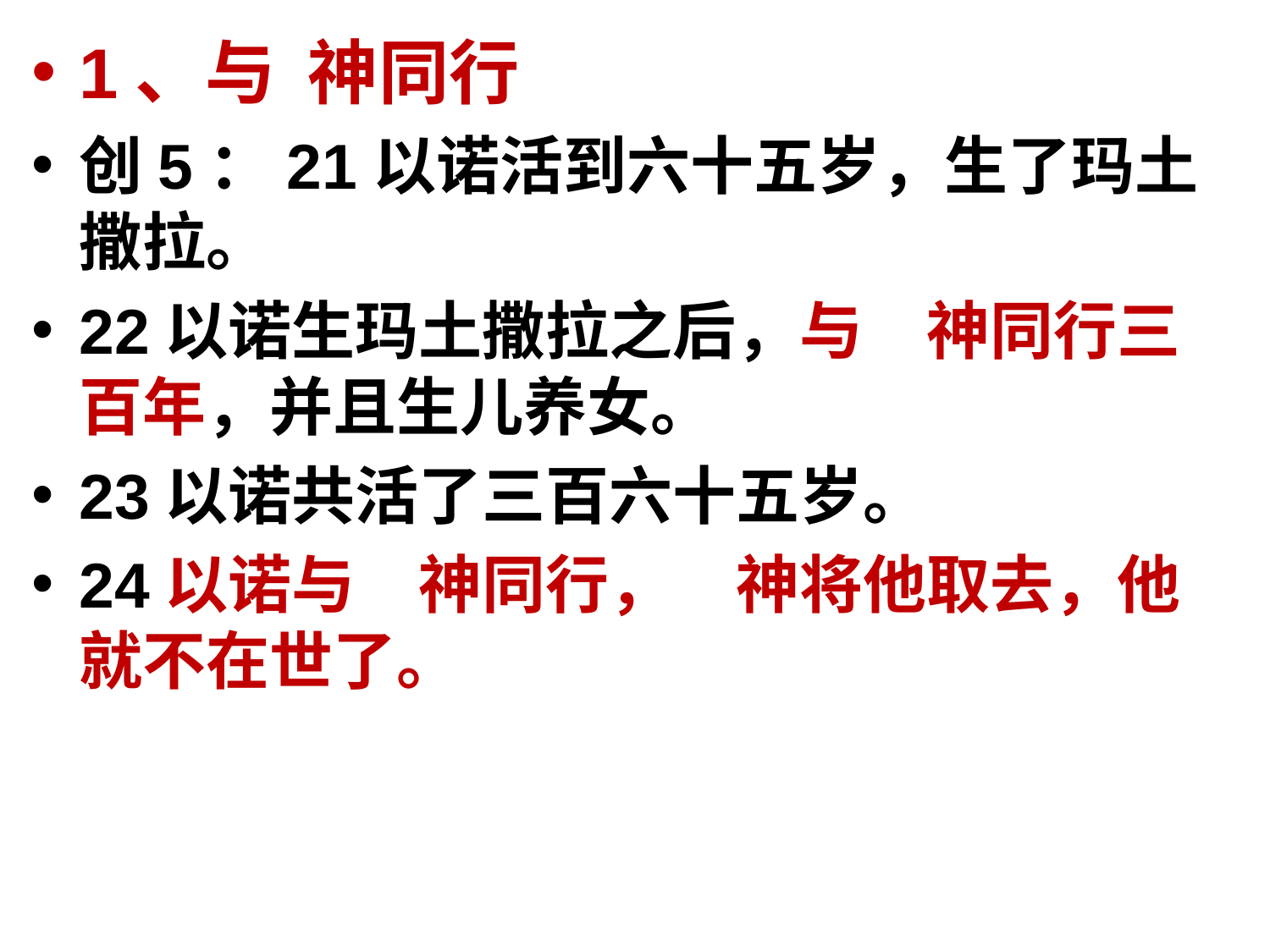

1、与  神同行
创5：21以诺活到六十五岁，生了玛土撒拉。
22以诺生玛土撒拉之后，与　神同行三百年，并且生儿养女。
23以诺共活了三百六十五岁。
24以诺与　神同行，　神将他取去，他就不在世了。

8